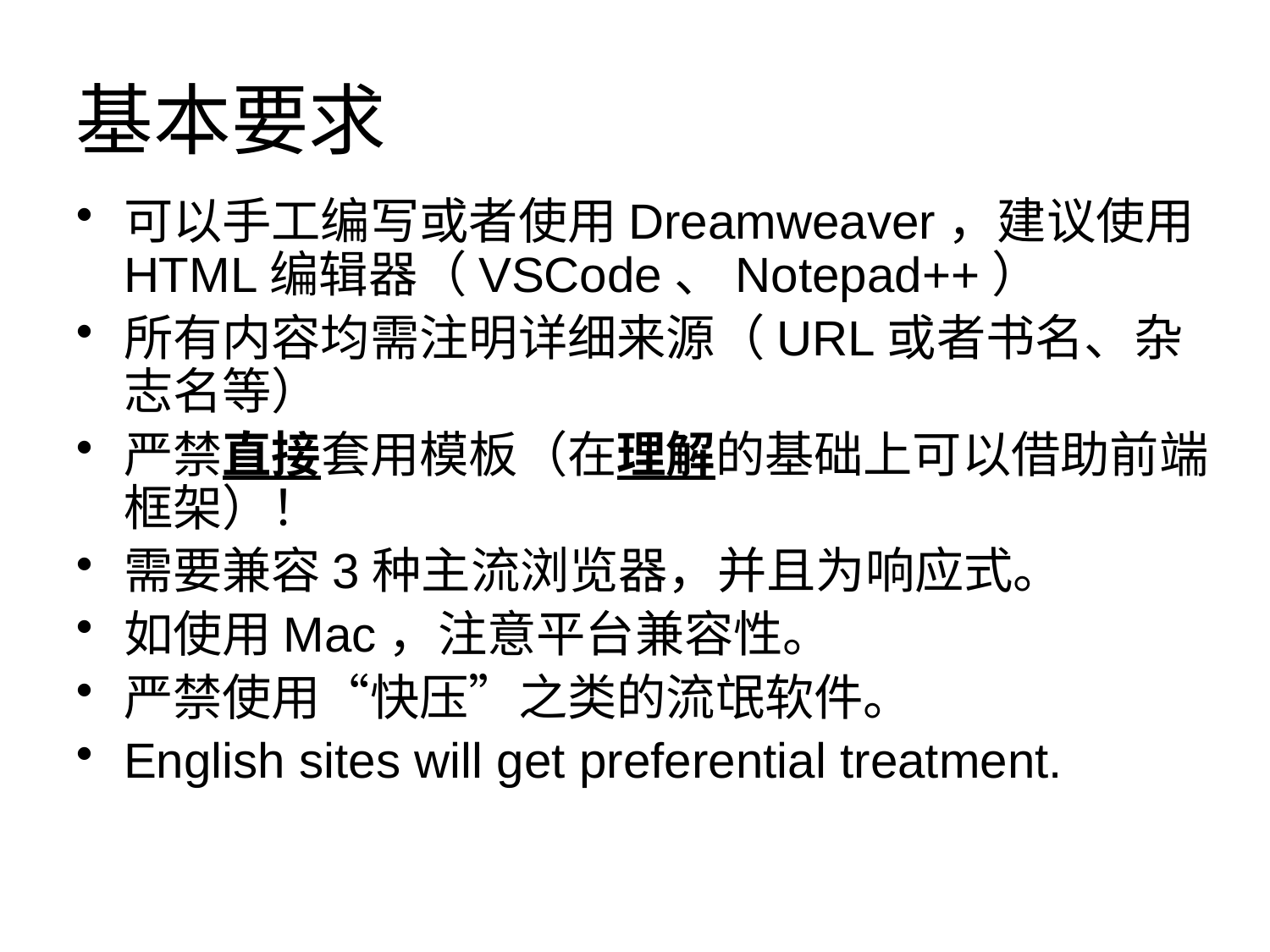

# 基本要求
可以手工编写或者使用Dreamweaver，建议使用HTML编辑器（VSCode、Notepad++）
所有内容均需注明详细来源（URL或者书名、杂志名等）
严禁直接套用模板（在理解的基础上可以借助前端框架）！
需要兼容3种主流浏览器，并且为响应式。
如使用Mac，注意平台兼容性。
严禁使用“快压”之类的流氓软件。
English sites will get preferential treatment.